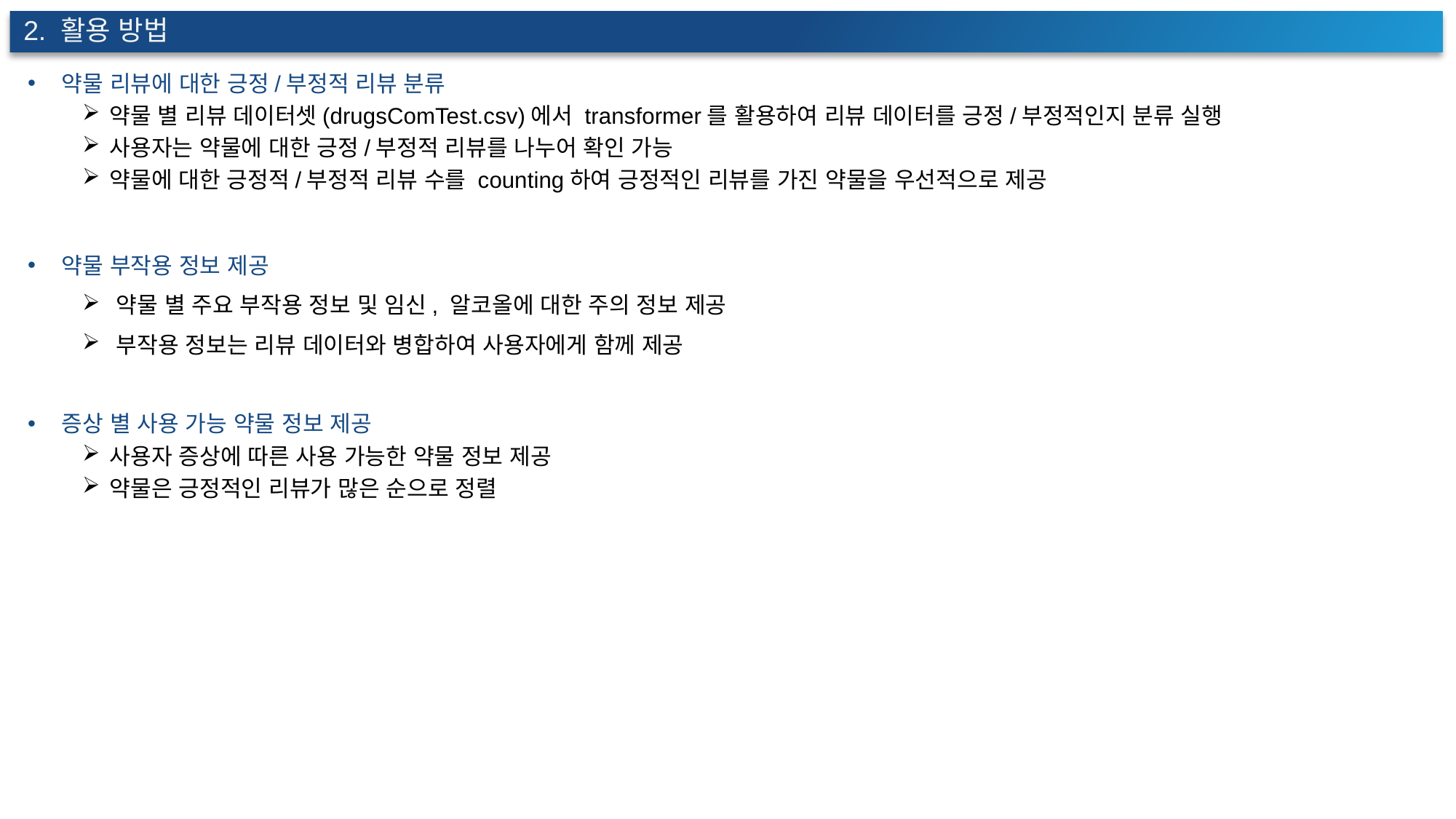

2. 활용 방법
약물 리뷰에 대한 긍정/부정적 리뷰 분류
약물 별 리뷰 데이터셋(drugsComTest.csv)에서 transformer를 활용하여 리뷰 데이터를 긍정/부정적인지 분류 실행
사용자는 약물에 대한 긍정/부정적 리뷰를 나누어 확인 가능
약물에 대한 긍정적/부정적 리뷰 수를 counting하여 긍정적인 리뷰를 가진 약물을 우선적으로 제공

약물 부작용 정보 제공
약물 별 주요 부작용 정보 및 임신, 알코올에 대한 주의 정보 제공
부작용 정보는 리뷰 데이터와 병합하여 사용자에게 함께 제공

증상 별 사용 가능 약물 정보 제공
사용자 증상에 따른 사용 가능한 약물 정보 제공
약물은 긍정적인 리뷰가 많은 순으로 정렬